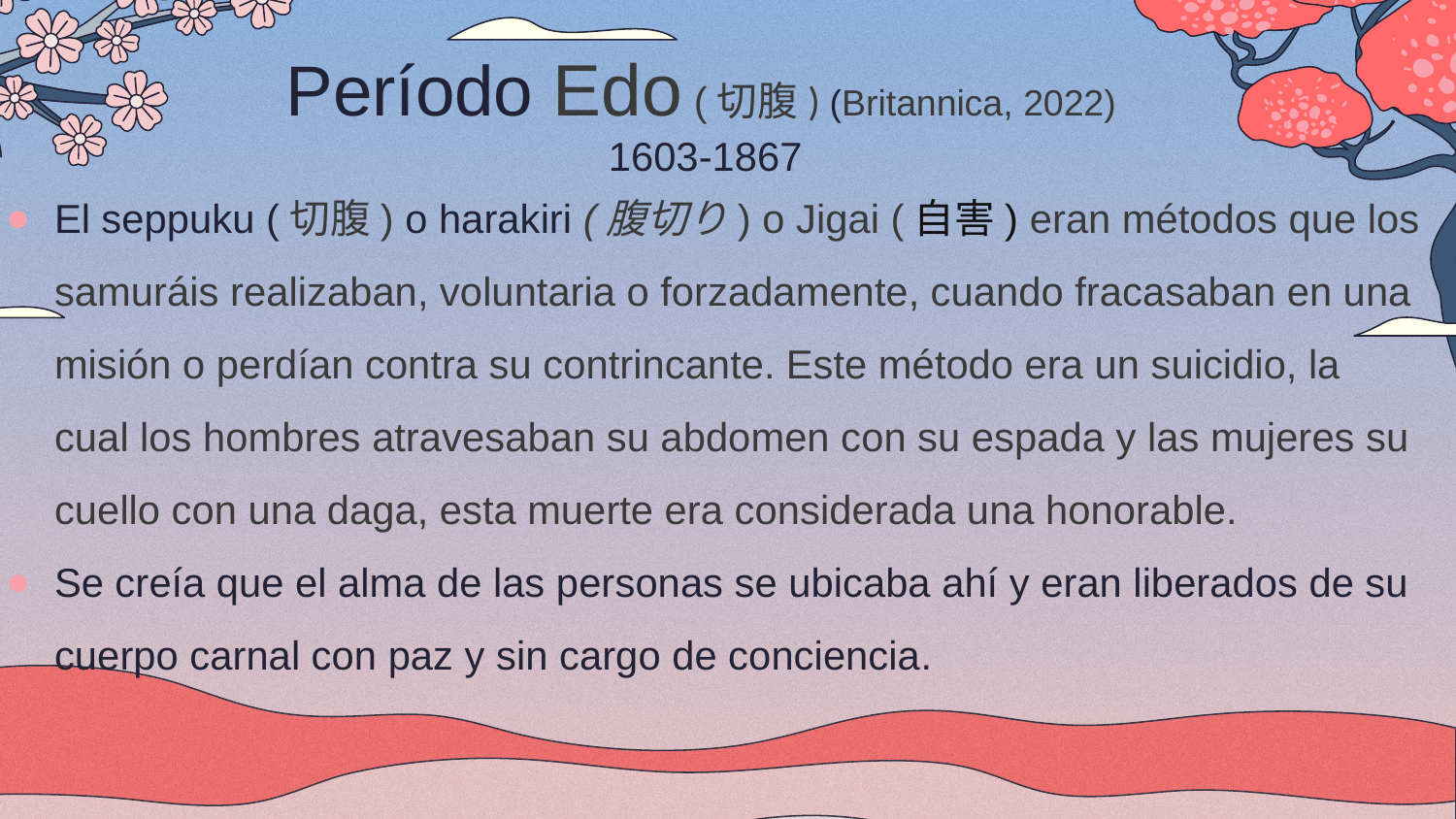

# Período Edo (切腹) (Britannica, 2022) 1603-1867
El seppuku (切腹) o harakiri (腹切り) o Jigai (自害) eran métodos que los samuráis realizaban, voluntaria o forzadamente, cuando fracasaban en una misión o perdían contra su contrincante. Este método era un suicidio, la cual los hombres atravesaban su abdomen con su espada y las mujeres su cuello con una daga, esta muerte era considerada una honorable.
Se creía que el alma de las personas se ubicaba ahí y eran liberados de su cuerpo carnal con paz y sin cargo de conciencia.